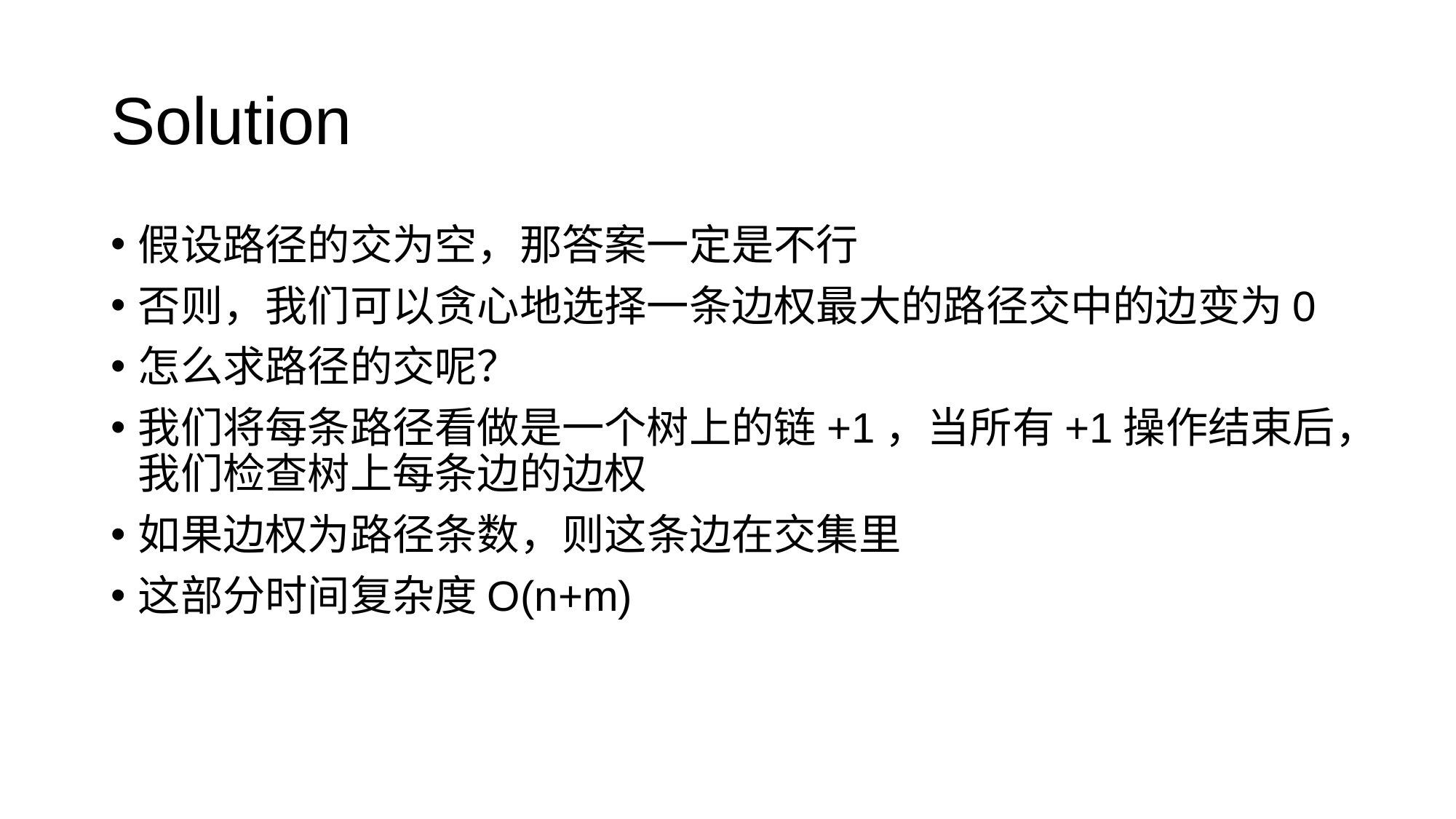

# Solution
假设路径的交为空，那答案一定是不行
否则，我们可以贪心地选择一条边权最大的路径交中的边变为0
怎么求路径的交呢？
我们将每条路径看做是一个树上的链+1，当所有+1操作结束后，我们检查树上每条边的边权
如果边权为路径条数，则这条边在交集里
这部分时间复杂度O(n+m)